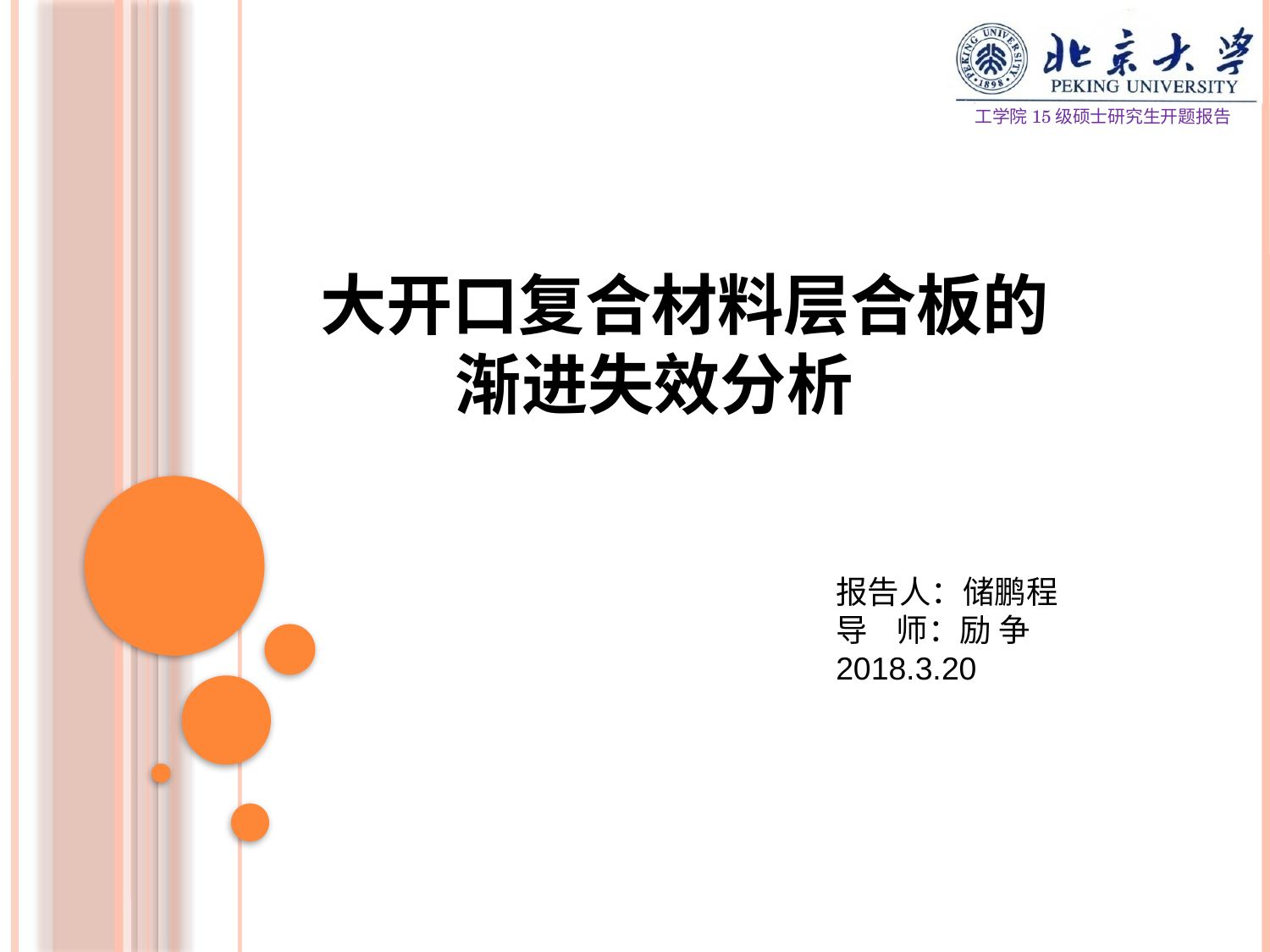

工学院15级硕士研究生开题报告
# 大开口复合材料层合板的 渐进失效分析
报告人：储鹏程
导    师：励 争
2018.3.20